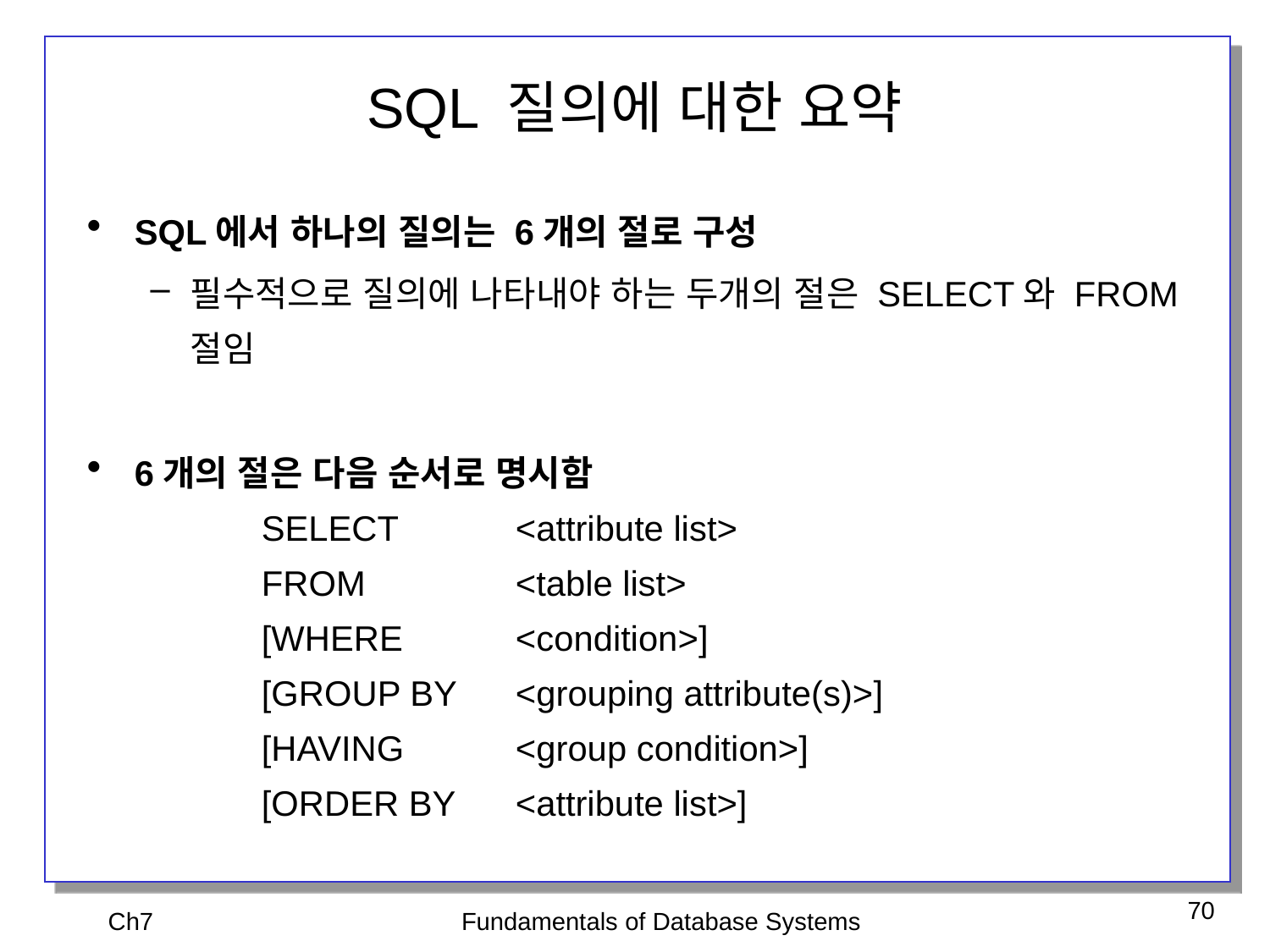

# SQL 질의에 대한 요약
SQL에서 하나의 질의는 6개의 절로 구성
필수적으로 질의에 나타내야 하는 두개의 절은 SELECT와 FROM 절임

6개의 절은 다음 순서로 명시함
	SELECT	<attribute list>
	FROM		<table list>
	[WHERE	<condition>]
	[GROUP BY 	<grouping attribute(s)>]
	[HAVING	<group condition>]
	[ORDER BY 	<attribute list>]
Ch7
Fundamentals of Database Systems
70